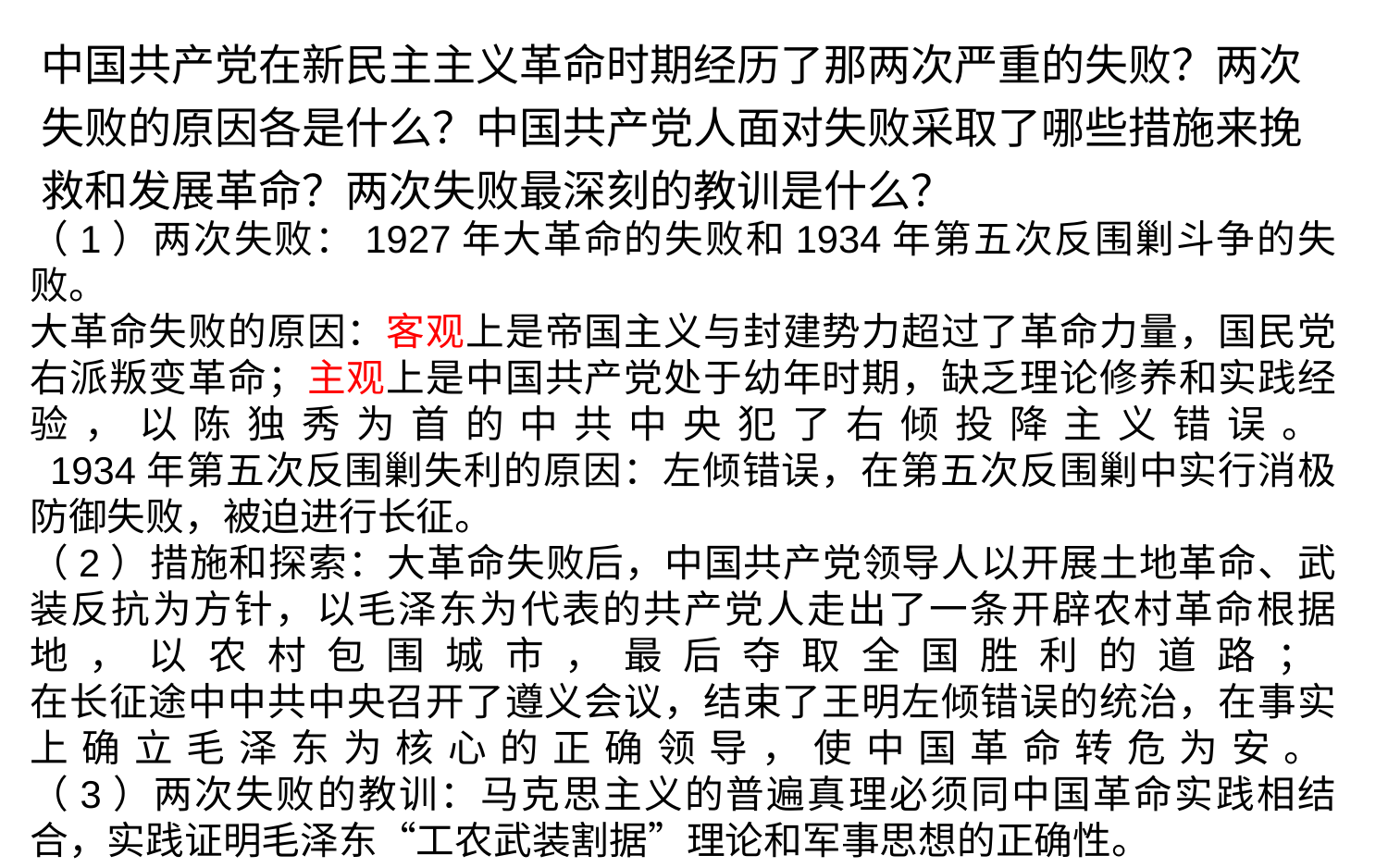

# 中国共产党在新民主主义革命时期经历了那两次严重的失败？两次失败的原因各是什么？中国共产党人面对失败采取了哪些措施来挽救和发展革命？两次失败最深刻的教训是什么？
（1）两次失败：1927年大革命的失败和1934年第五次反围剿斗争的失败。
大革命失败的原因：客观上是帝国主义与封建势力超过了革命力量，国民党右派叛变革命；主观上是中国共产党处于幼年时期，缺乏理论修养和实践经验，以陈独秀为首的中共中央犯了右倾投降主义错误。
 1934年第五次反围剿失利的原因：左倾错误，在第五次反围剿中实行消极防御失败，被迫进行长征。
（2）措施和探索：大革命失败后，中国共产党领导人以开展土地革命、武装反抗为方针，以毛泽东为代表的共产党人走出了一条开辟农村革命根据地，以农村包围城市，最后夺取全国胜利的道路；
在长征途中中共中央召开了遵义会议，结束了王明左倾错误的统治，在事实上确立毛泽东为核心的正确领导，使中国革命转危为安。
（3）两次失败的教训：马克思主义的普遍真理必须同中国革命实践相结合，实践证明毛泽东“工农武装割据”理论和军事思想的正确性。